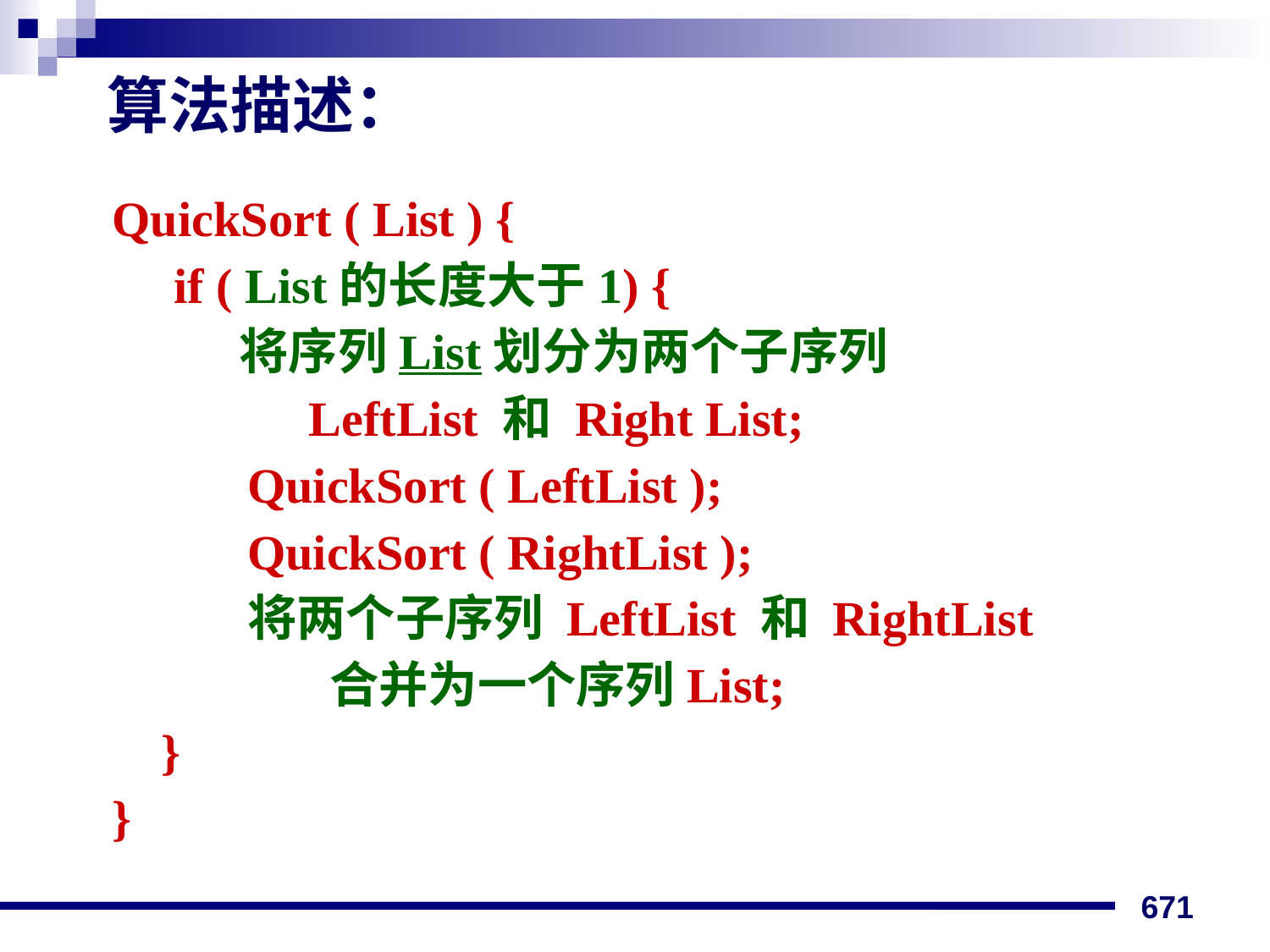

算法描述：
QuickSort ( List ) {
     if ( List的长度大于1) {
	将序列List划分为两个子序列
                LeftList 和 Right List;
           QuickSort ( LeftList );
           QuickSort ( RightList );
           将两个子序列 LeftList 和 RightList
   	       合并为一个序列List;
    }
}
671